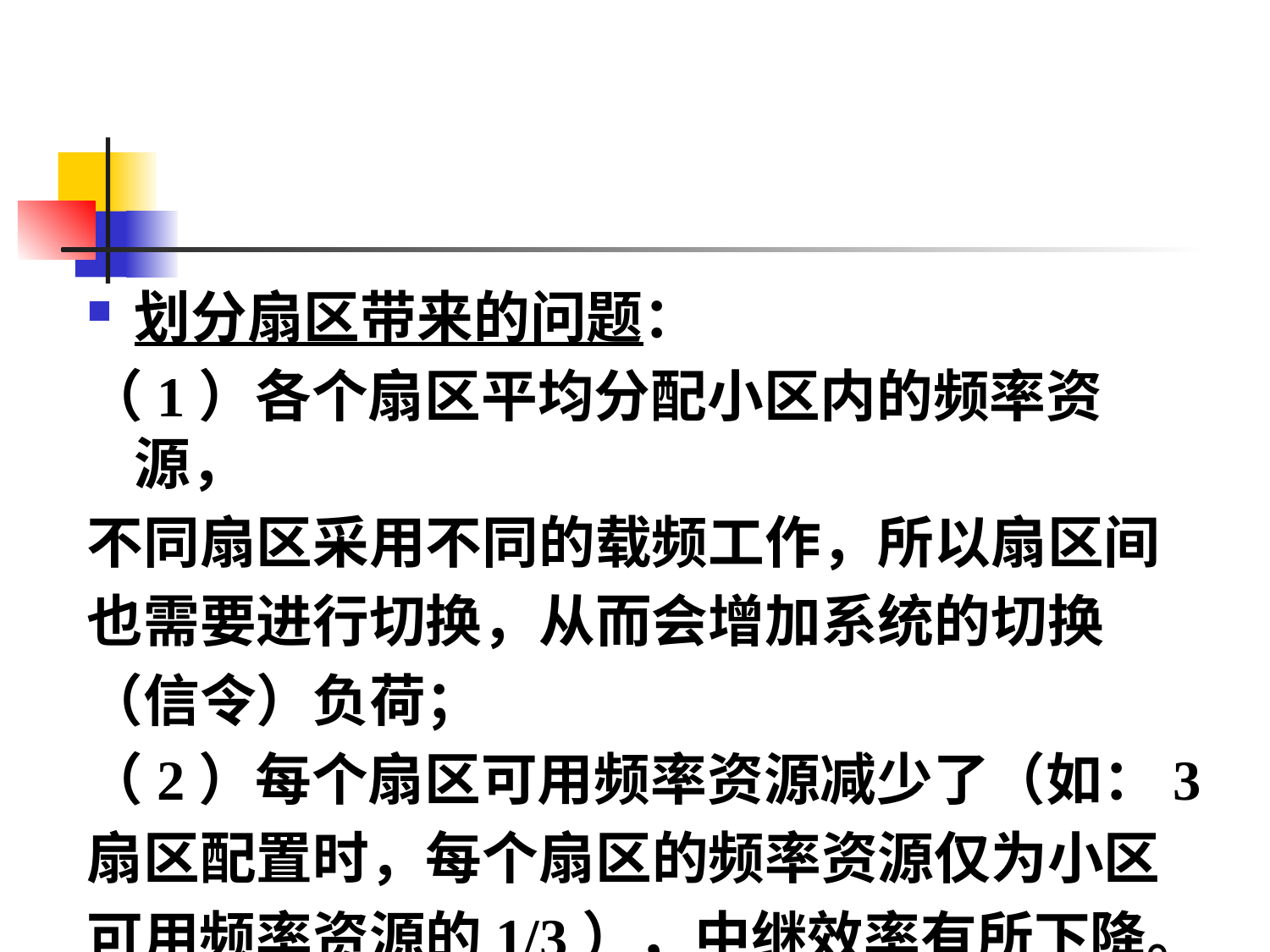

#
划分扇区带来的问题：
（1）各个扇区平均分配小区内的频率资源，
不同扇区采用不同的载频工作，所以扇区间
也需要进行切换，从而会增加系统的切换
（信令）负荷；
（2）每个扇区可用频率资源减少了（如：3
扇区配置时，每个扇区的频率资源仅为小区
可用频率资源的1/3），中继效率有所下降。